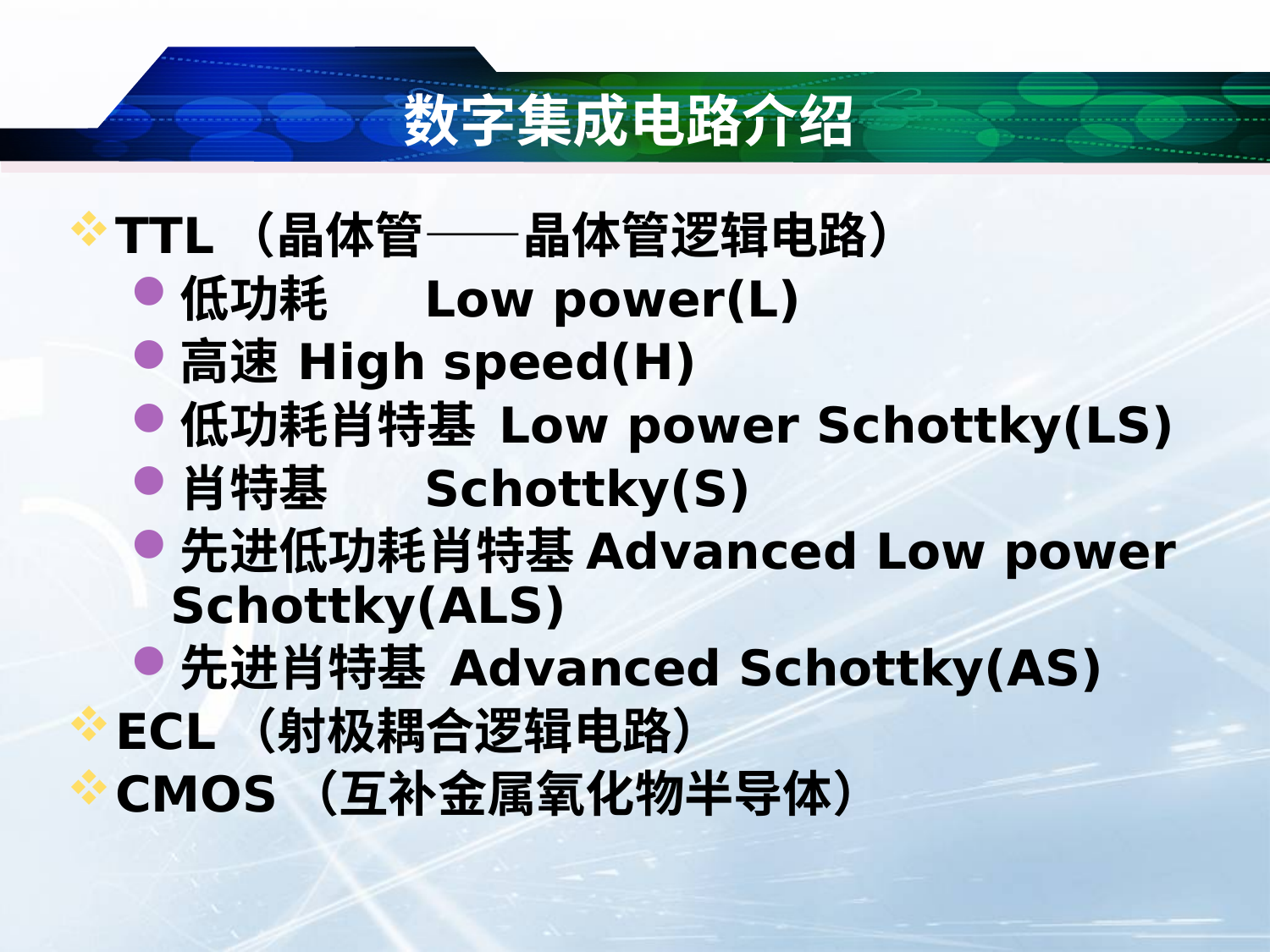

# 数字集成电路介绍
TTL（晶体管——晶体管逻辑电路）
低功耗	Low power(L)
高速 	High speed(H)
低功耗肖特基 Low power Schottky(LS)
肖特基	Schottky(S)
先进低功耗肖特基Advanced Low power Schottky(ALS)
先进肖特基 Advanced Schottky(AS)
ECL（射极耦合逻辑电路）
CMOS（互补金属氧化物半导体）